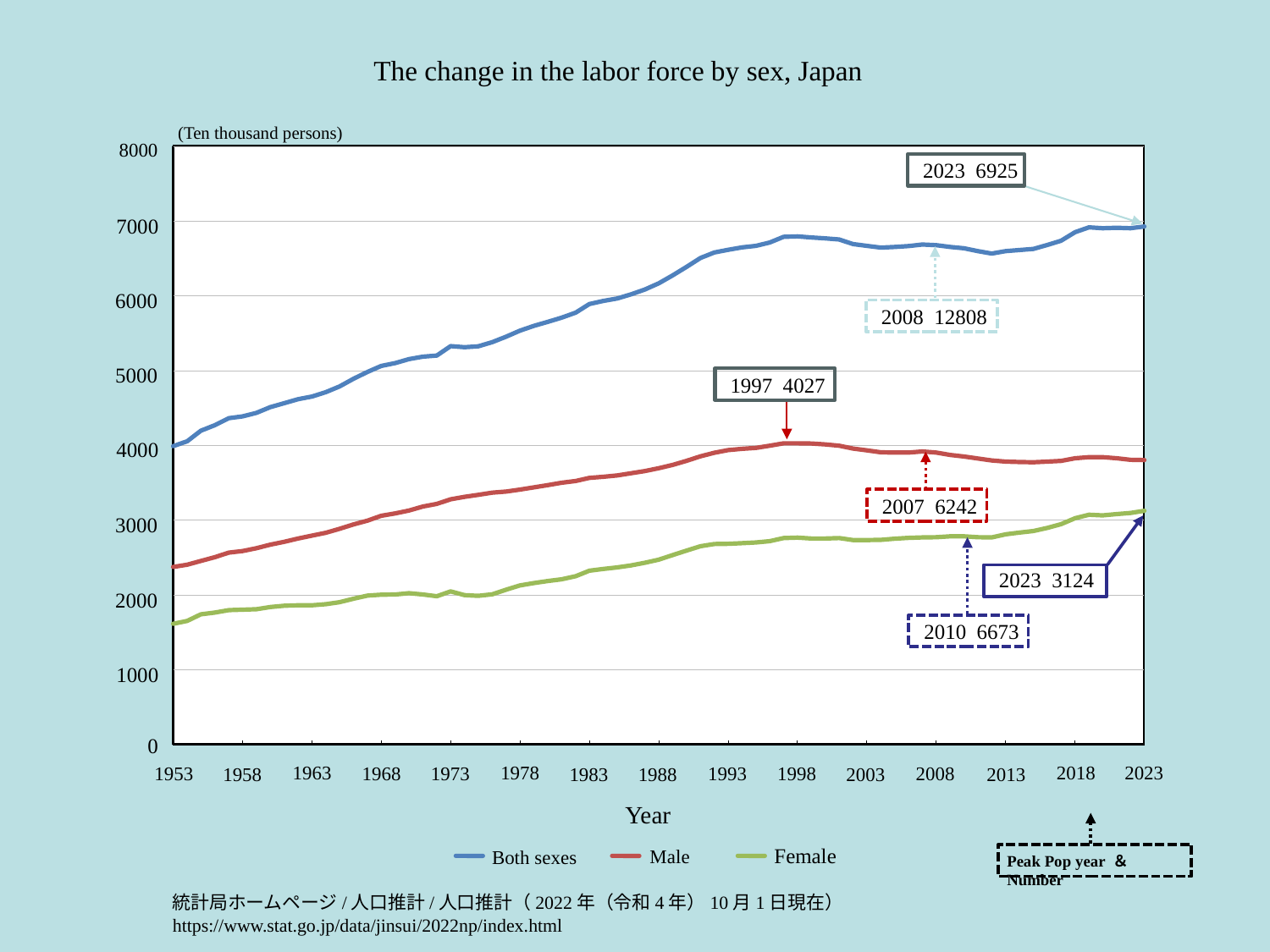

The change in the labor force by sex, Japan
(Ten thousand persons)
8000

2023  6925

7000

6000
2008  12808

5000
1997  4027

4000

2007  6242

3000
2023  3124

2000
2010  6673

1000
0

1978
2023
2018
1963
2008
1968
1993
1953
1973
1998
2013
1958
1983
2003
1988
Year
Female
Male
Peak Pop year ＆Number

Both sexes

統計局ホームページ/人口推計/人口推計（2022年（令和4年）10月1日現在）
https://www.stat.go.jp/data/jinsui/2022np/index.html